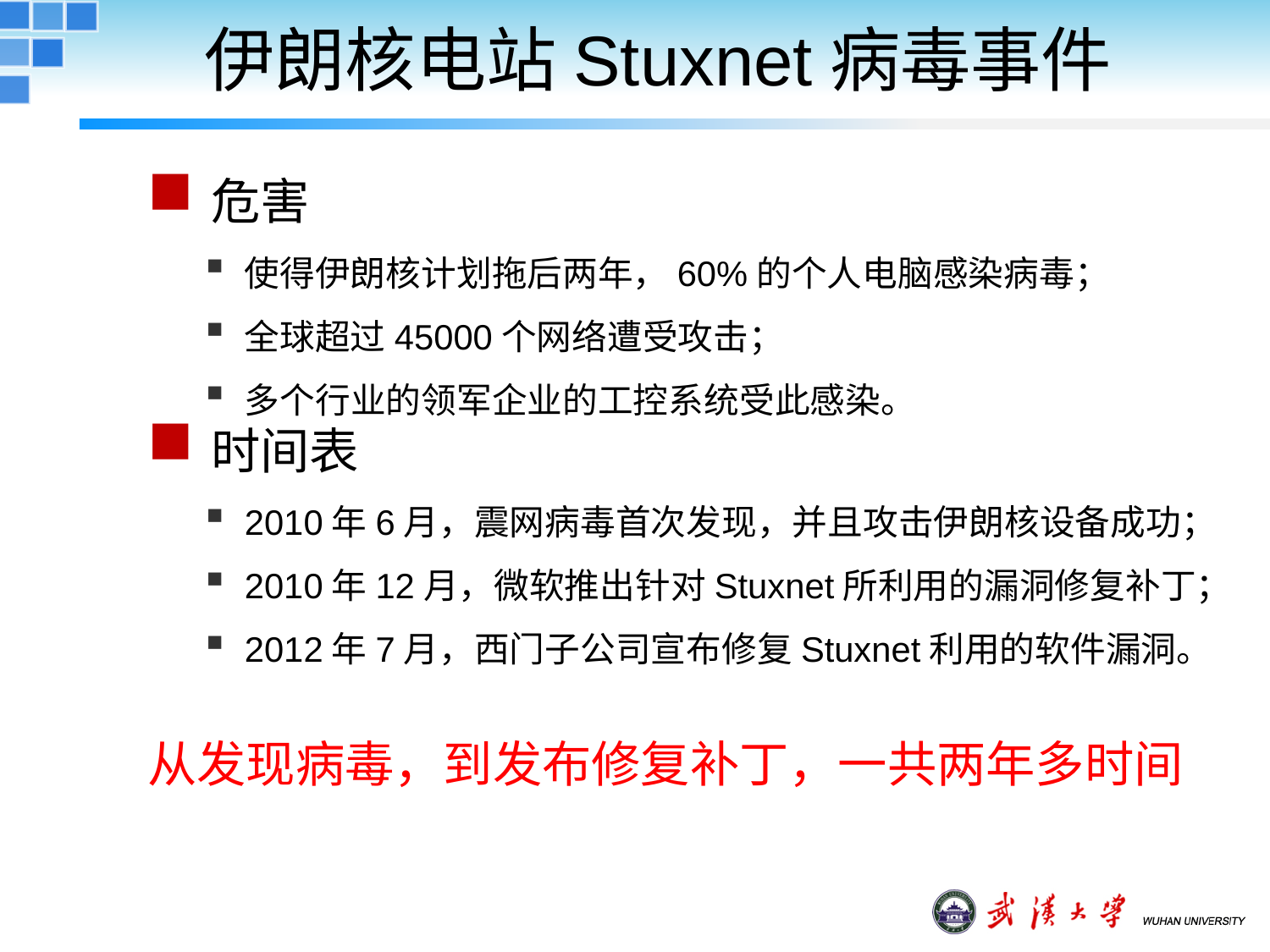

# 伊朗核电站Stuxnet病毒事件

危害
使得伊朗核计划拖后两年，60%的个人电脑感染病毒；
全球超过45000个网络遭受攻击；
多个行业的领军企业的工控系统受此感染。
时间表
2010年6月，震网病毒首次发现，并且攻击伊朗核设备成功；
2010年12月，微软推出针对Stuxnet所利用的漏洞修复补丁；
2012年7月，西门子公司宣布修复Stuxnet利用的软件漏洞。

从发现病毒，到发布修复补丁，一共两年多时间